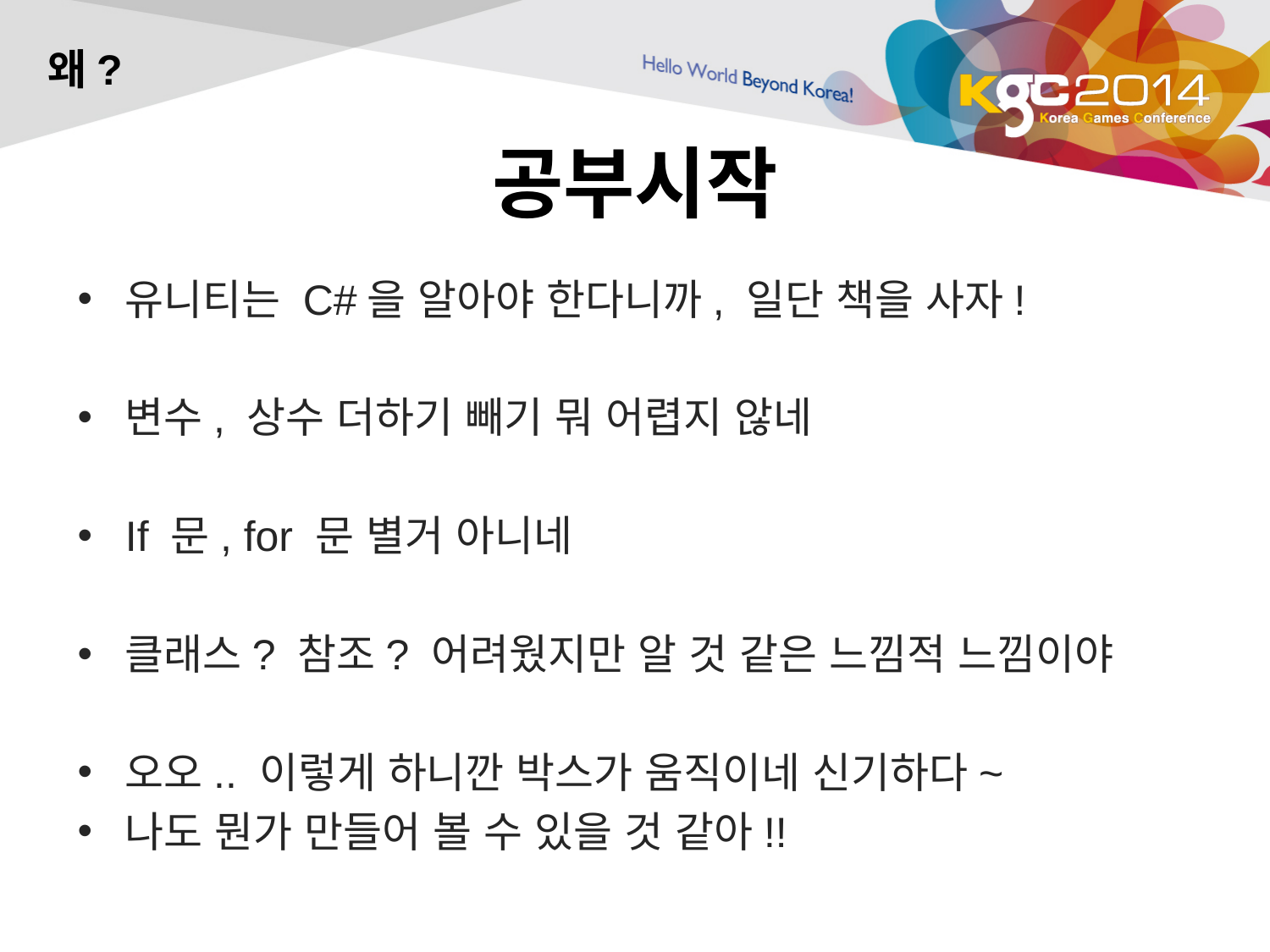

왜?
# 공부시작
유니티는 C#을 알아야 한다니까, 일단 책을 사자!

변수, 상수 더하기 빼기 뭐 어렵지 않네

If 문, for 문 별거 아니네

클래스? 참조? 어려웠지만 알 것 같은 느낌적 느낌이야

오오.. 이렇게 하니깐 박스가 움직이네 신기하다~
나도 뭔가 만들어 볼 수 있을 것 같아!!